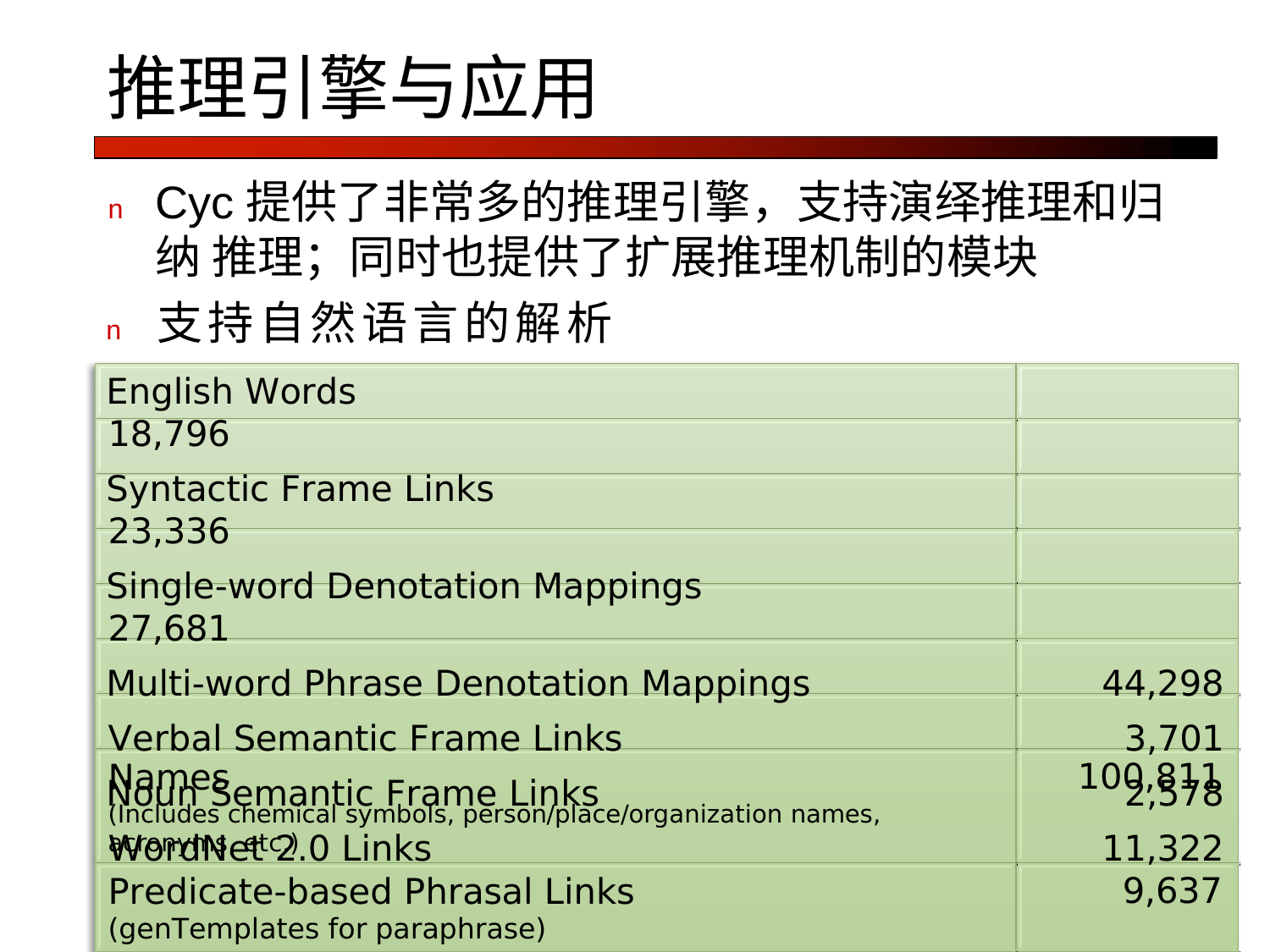

# 推理引擎与应用

n	Cyc提供了非常多的推理引擎，支持演绎推理和归纳 推理；同时也提供了扩展推理机制的模块

n	支持自然语言的解析

English Words	18,796

Syntactic Frame Links	23,336

Single-word Denotation Mappings	27,681
Multi-word Phrase Denotation Mappings	44,298 Verbal Semantic Frame Links		3,701
Noun Semantic Frame Links		2,578 WordNet 2.0 Links	11,322

100,811
Names
(Includes chemical symbols, person/place/organization names, acronyms, etc.)

9,637
Predicate-based Phrasal Links
(genTemplates for paraphrase)